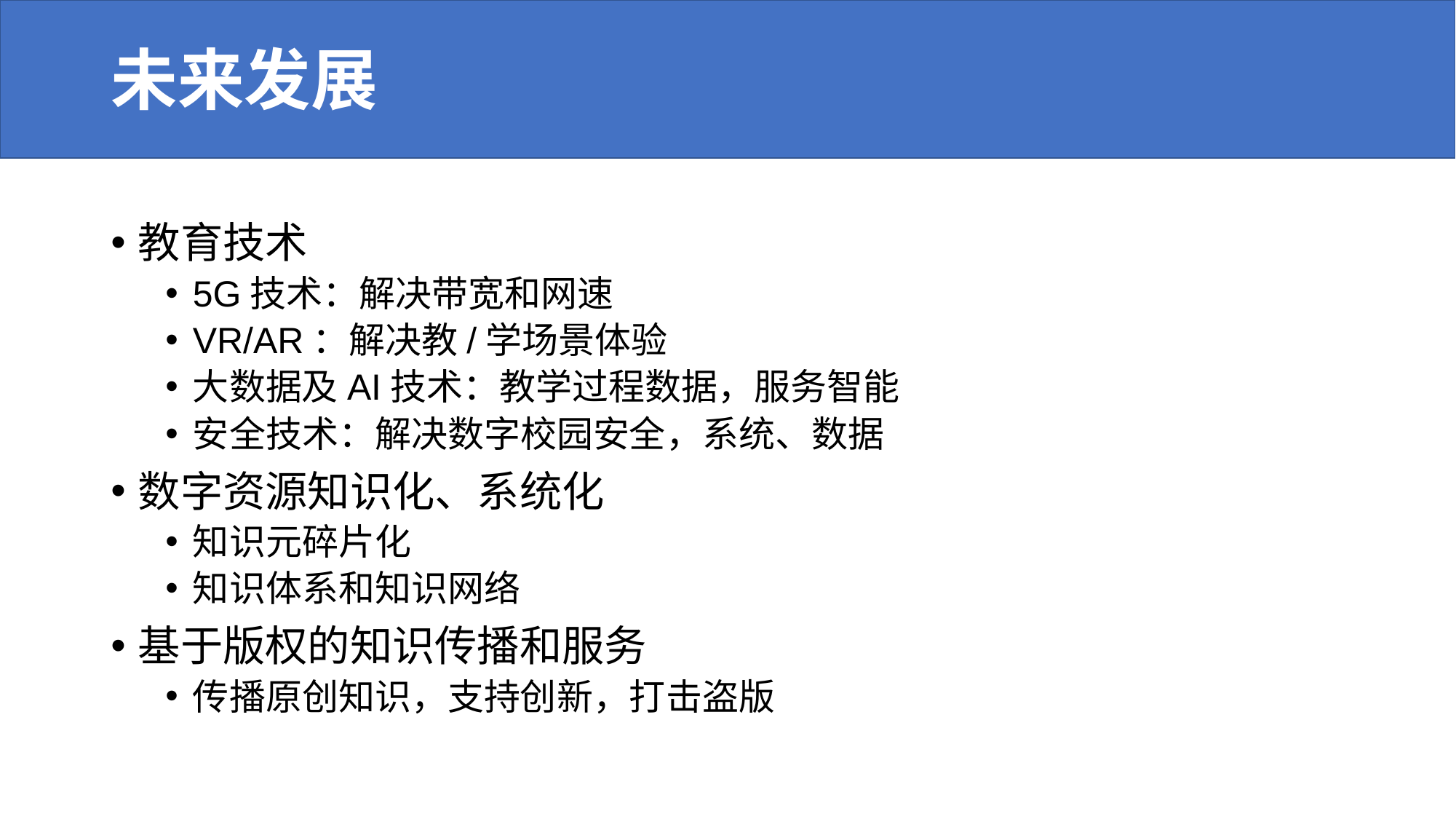

# 未来发展
教育技术
5G技术：解决带宽和网速
VR/AR：解决教/学场景体验
大数据及AI技术：教学过程数据，服务智能
安全技术：解决数字校园安全，系统、数据
数字资源知识化、系统化
知识元碎片化
知识体系和知识网络
基于版权的知识传播和服务
传播原创知识，支持创新，打击盗版